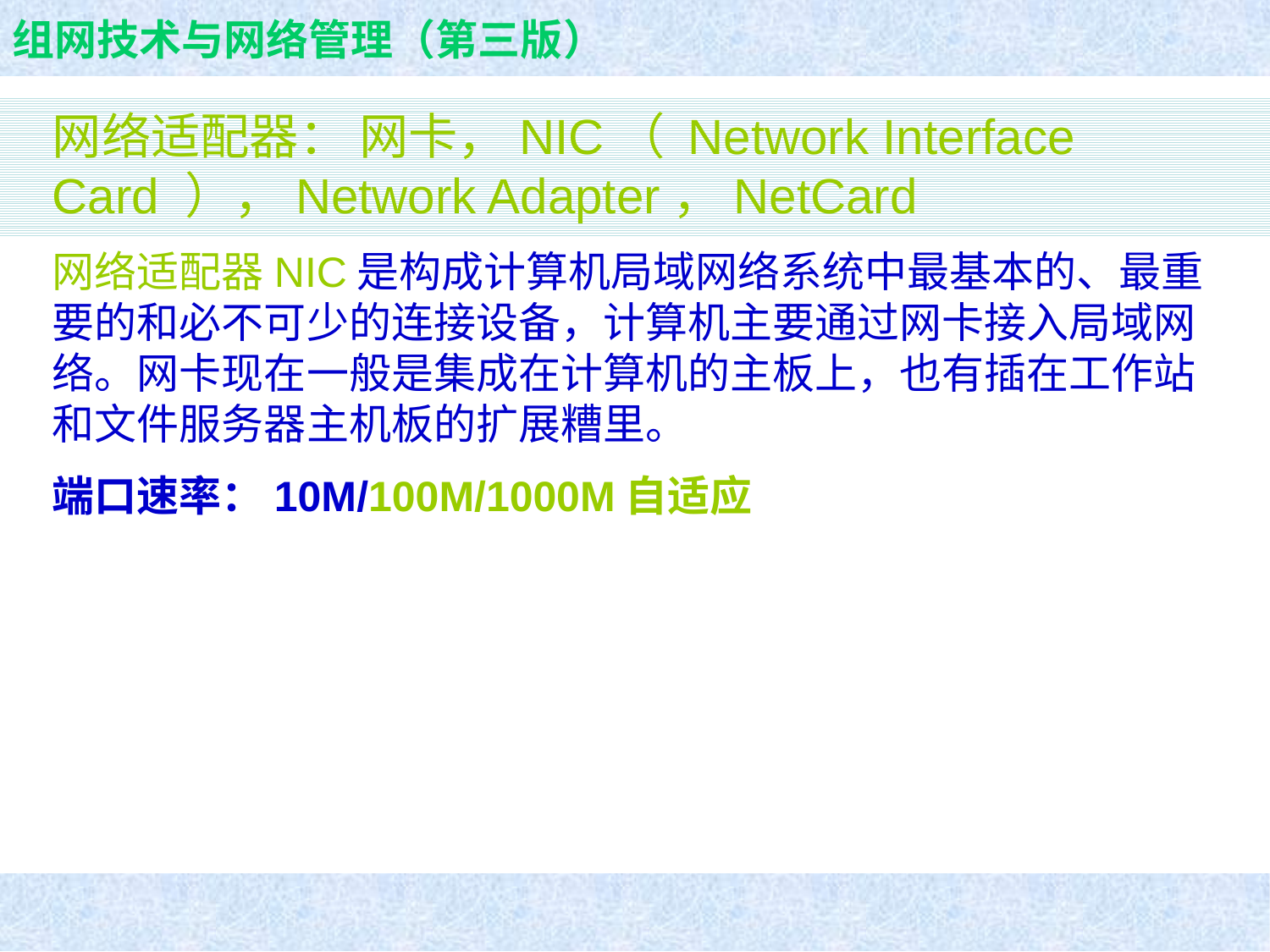

网络适配器： 网卡，NIC（ Network Interface Card ），Network Adapter，NetCard
网络适配器NIC是构成计算机局域网络系统中最基本的、最重要的和必不可少的连接设备，计算机主要通过网卡接入局域网络。网卡现在一般是集成在计算机的主板上，也有插在工作站和文件服务器主机板的扩展糟里。
端口速率：10M/100M/1000M自适应